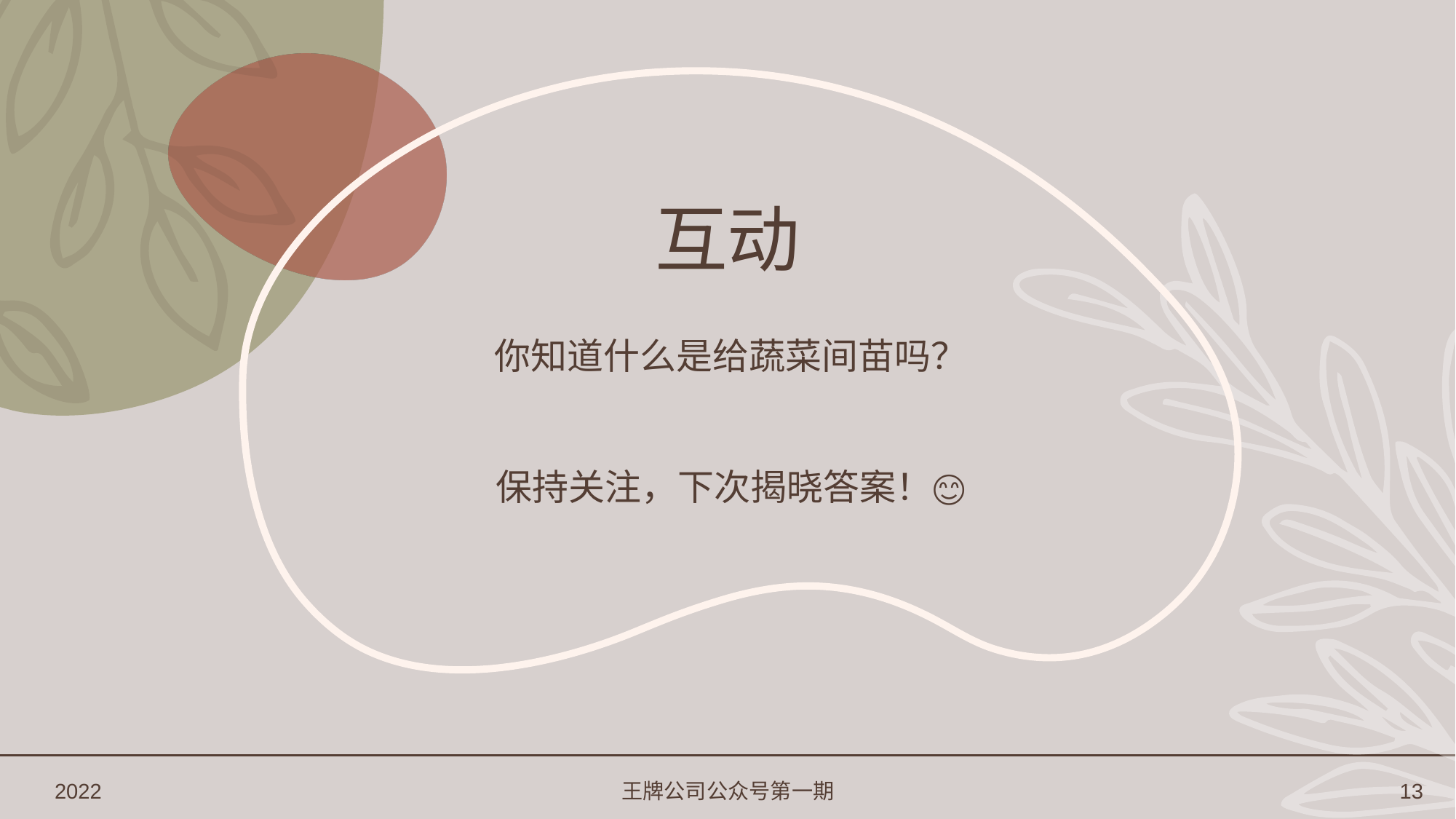

# 互动
你知道什么是给蔬菜间苗吗？

保持关注，下次揭晓答案！😊
2022
王牌公司公众号第一期
13